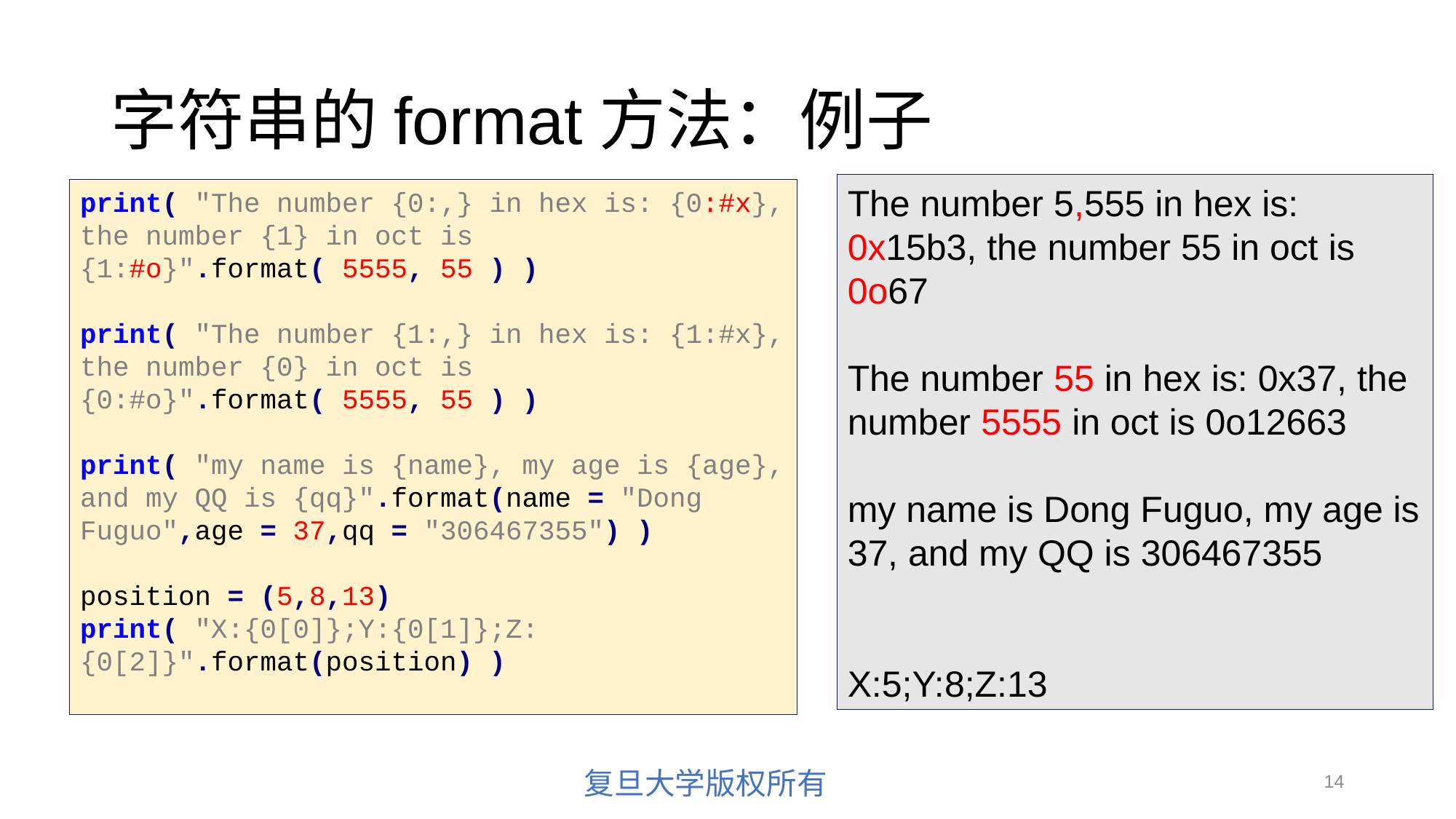

# 字符串的format方法：例子
The number 5,555 in hex is: 0x15b3, the number 55 in oct is 0o67

The number 55 in hex is: 0x37, the number 5555 in oct is 0o12663

my name is Dong Fuguo, my age is 37, and my QQ is 306467355

X:5;Y:8;Z:13
print( "The number {0:,} in hex is: {0:#x}, the number {1} in oct is {1:#o}".format( 5555, 55 ) )

print( "The number {1:,} in hex is: {1:#x}, the number {0} in oct is {0:#o}".format( 5555, 55 ) )

print( "my name is {name}, my age is {age}, and my QQ is {qq}".format(name = "Dong Fuguo",age = 37,qq = "306467355") )

position = (5,8,13)
print( "X:{0[0]};Y:{0[1]};Z:{0[2]}".format(position) )

14